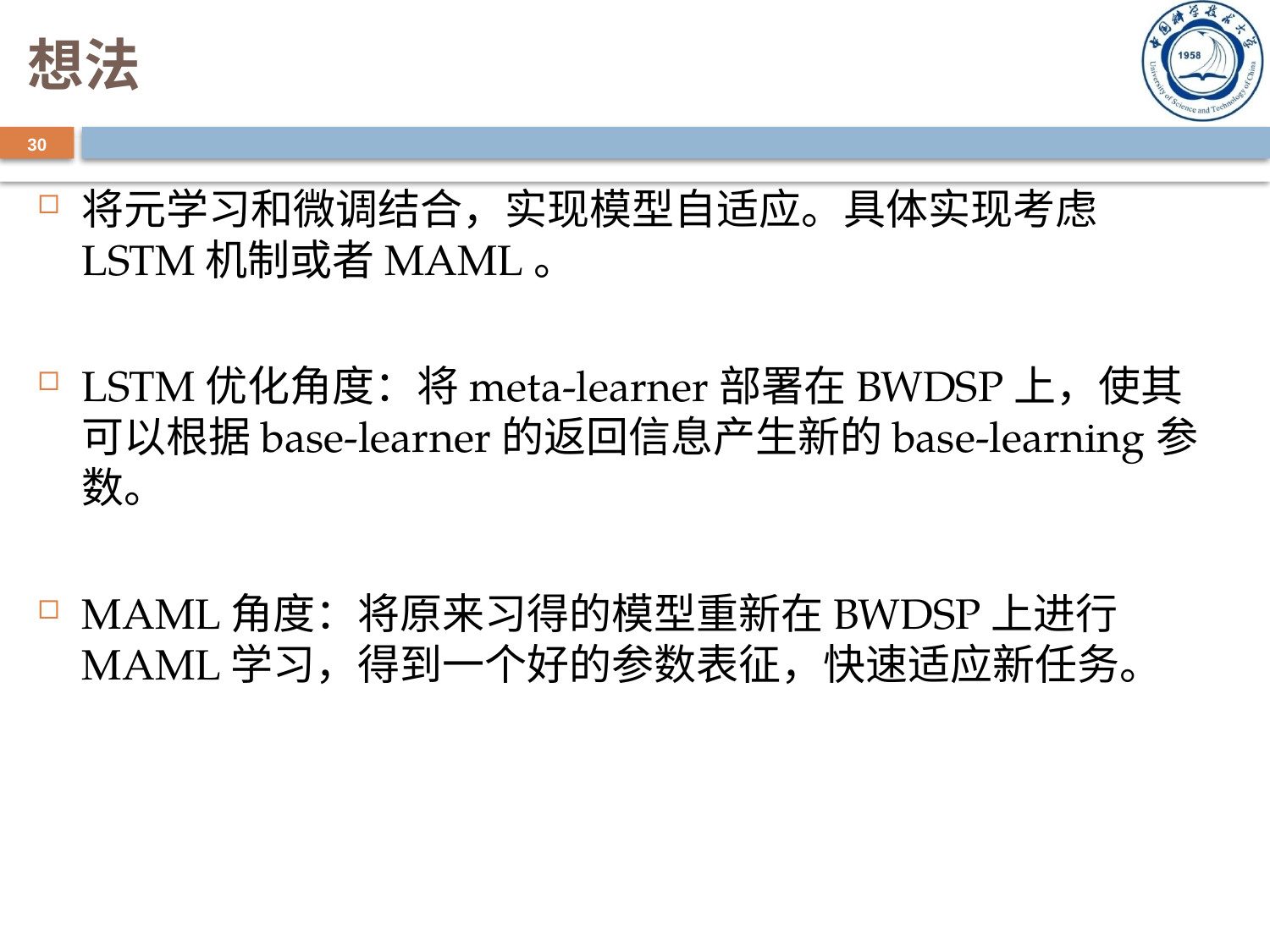

# 想法
30
将元学习和微调结合，实现模型自适应。具体实现考虑LSTM机制或者MAML。

LSTM优化角度：将meta-learner部署在BWDSP上，使其可以根据base-learner的返回信息产生新的base-learning参数。

MAML角度：将原来习得的模型重新在BWDSP上进行MAML学习，得到一个好的参数表征，快速适应新任务。